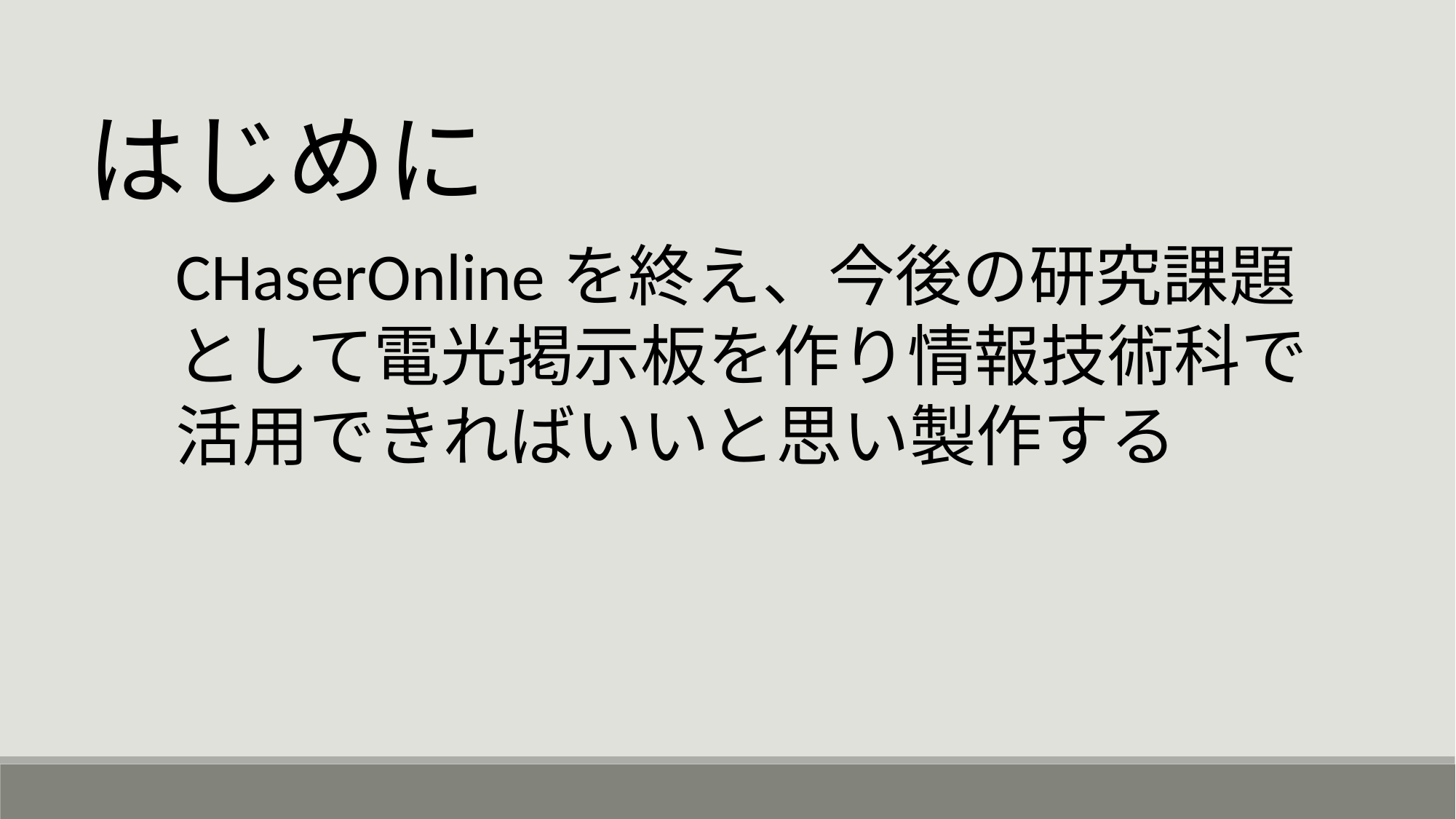

はじめに
CHaserOnlineを終え、今後の研究課題として電光掲示板を作り情報技術科で活用できればいいと思い製作する